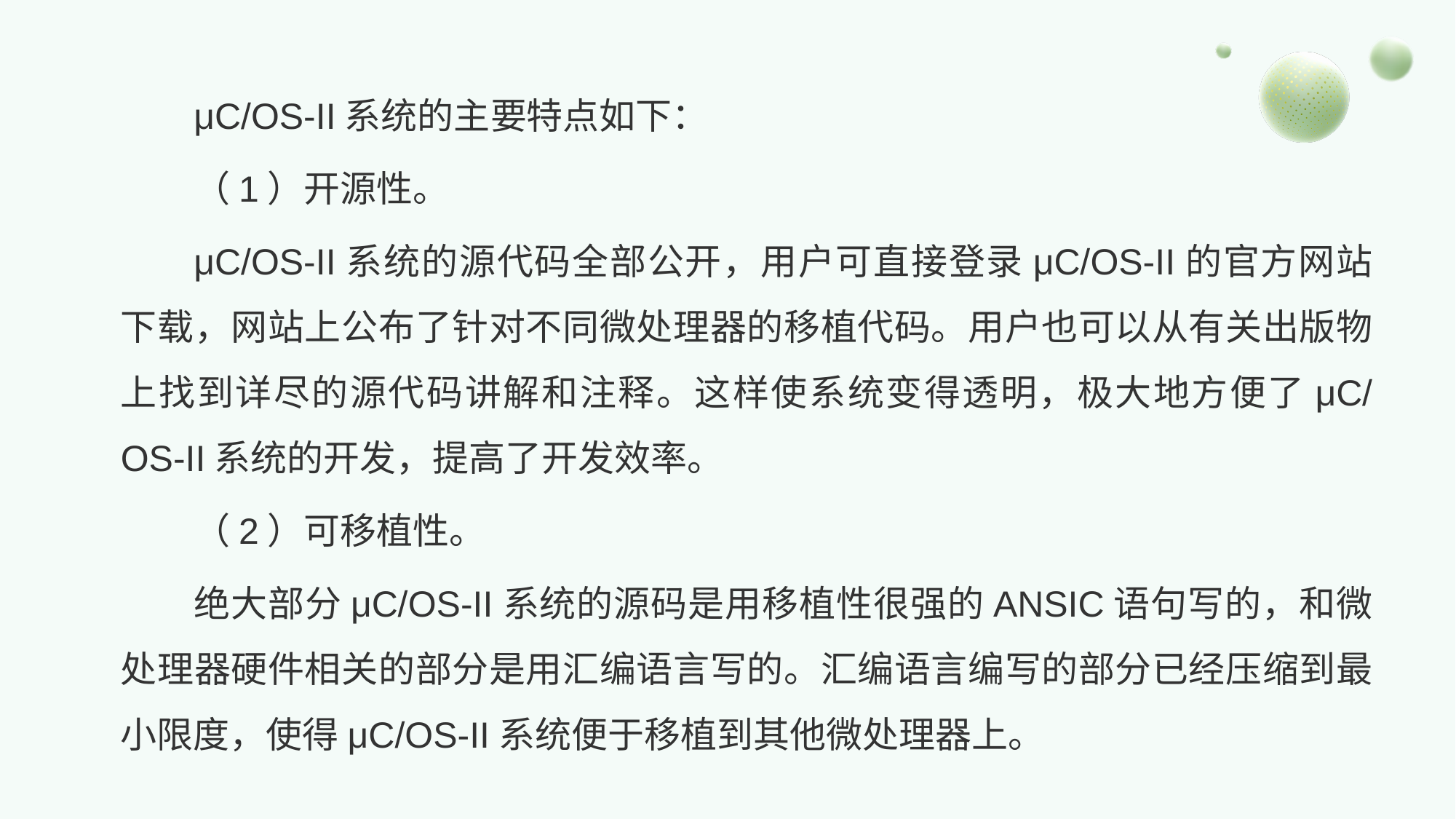

μC/OS-II系统的主要特点如下：
（1）开源性。
μC/OS-II系统的源代码全部公开，用户可直接登录μC/OS-II的官方网站下载，网站上公布了针对不同微处理器的移植代码。用户也可以从有关出版物上找到详尽的源代码讲解和注释。这样使系统变得透明，极大地方便了μC/OS-II系统的开发，提高了开发效率。
（2）可移植性。
绝大部分μC/OS-II系统的源码是用移植性很强的ANSIC语句写的，和微处理器硬件相关的部分是用汇编语言写的。汇编语言编写的部分已经压缩到最小限度，使得μC/OS-II系统便于移植到其他微处理器上。